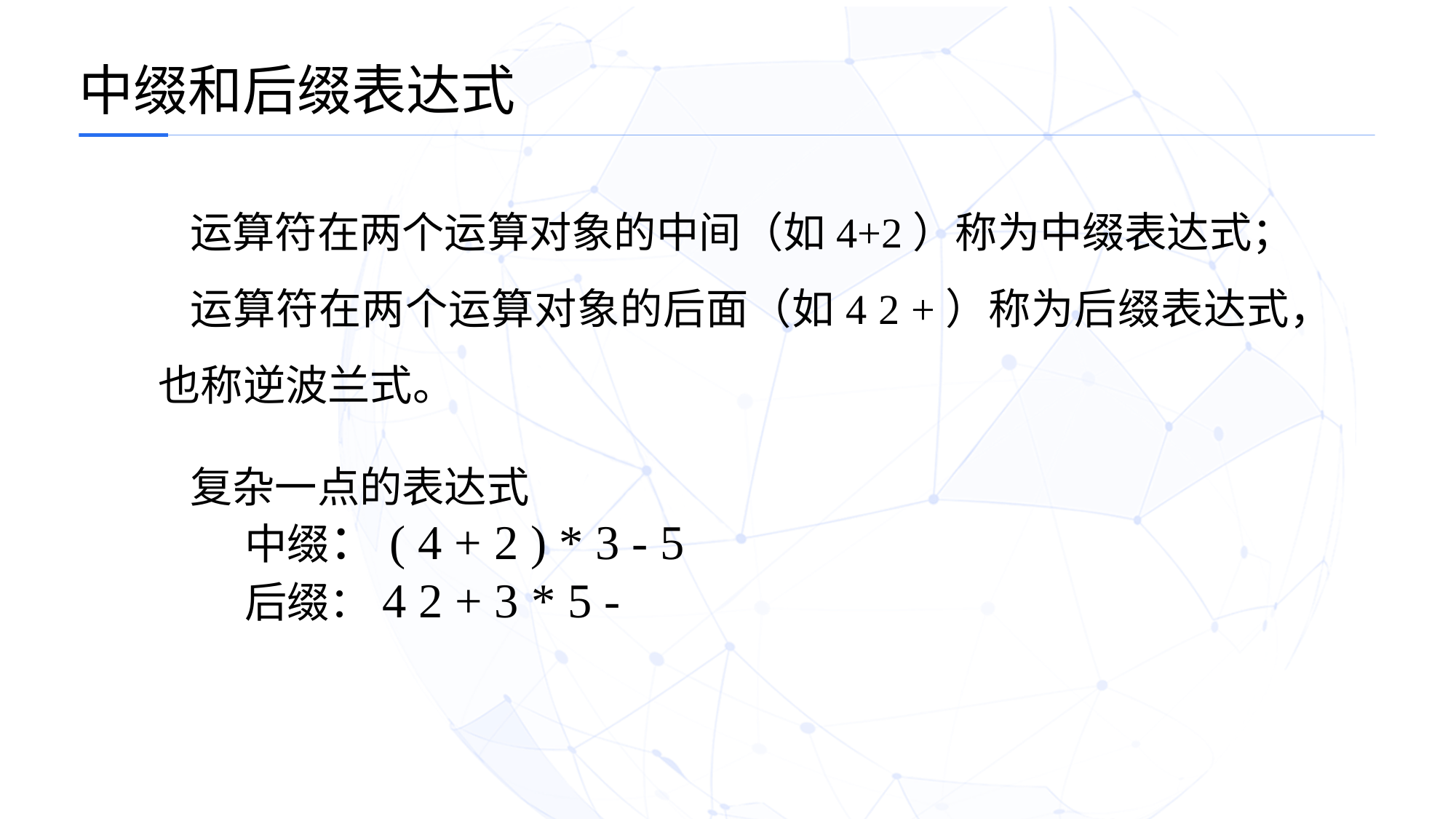

中缀和后缀表达式
运算符在两个运算对象的中间（如4+2）称为中缀表达式；
运算符在两个运算对象的后面（如4 2 +）称为后缀表达式，也称逆波兰式。

复杂一点的表达式
中缀：( 4 + 2 ) * 3 - 5
后缀：4 2 + 3 * 5 -